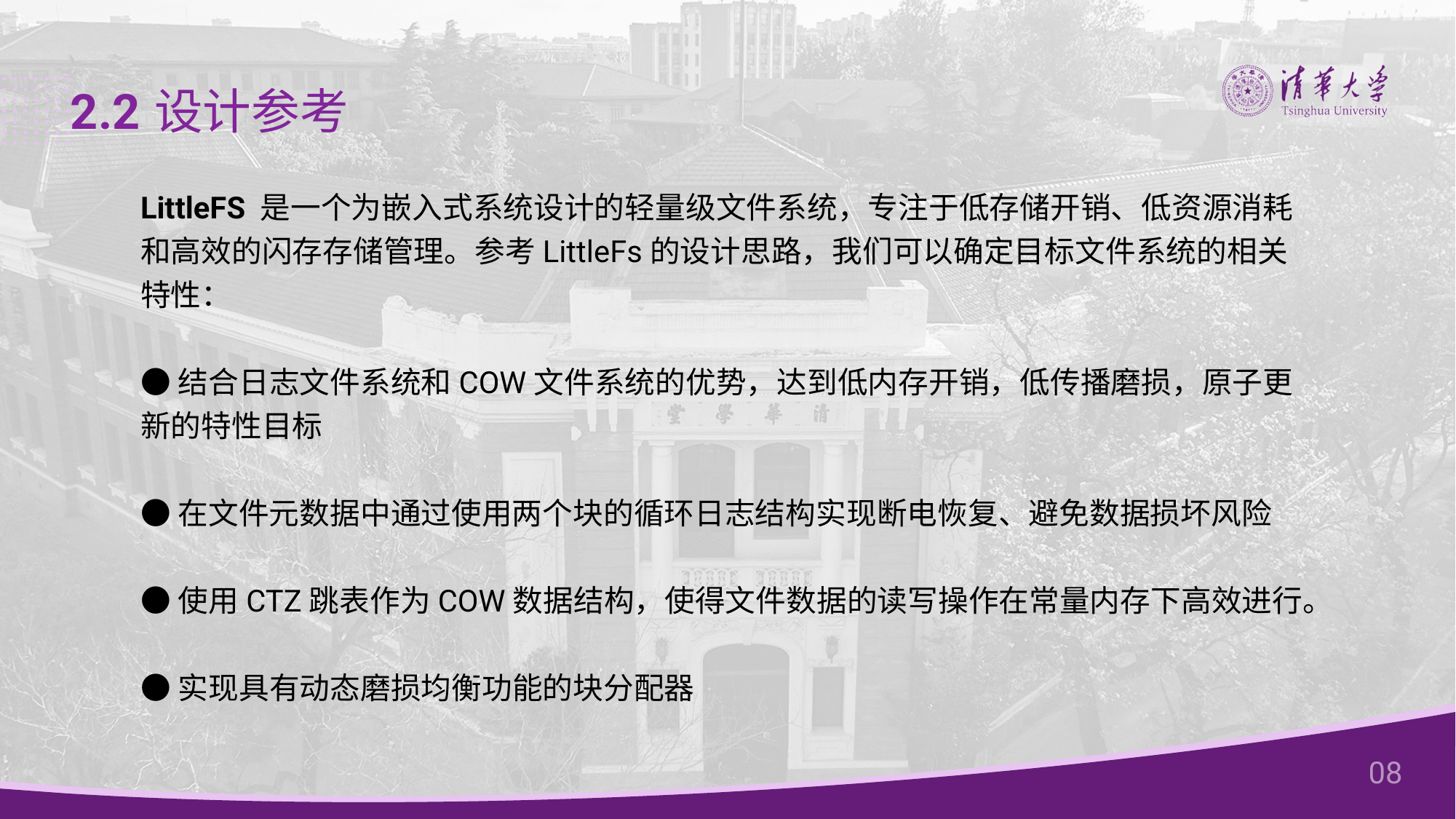

2.2
设计参考
LittleFS 是一个为嵌入式系统设计的轻量级文件系统，专注于低存储开销、低资源消耗和高效的闪存存储管理。参考LittleFs的设计思路，我们可以确定目标文件系统的相关特性：

●结合日志文件系统和COW文件系统的优势，达到低内存开销，低传播磨损，原子更新的特性目标

●在文件元数据中通过使用两个块的循环日志结构实现断电恢复、避免数据损坏风险

●使用CTZ跳表作为COW数据结构，使得文件数据的读写操作在常量内存下高效进行。

●实现具有动态磨损均衡功能的块分配器

08